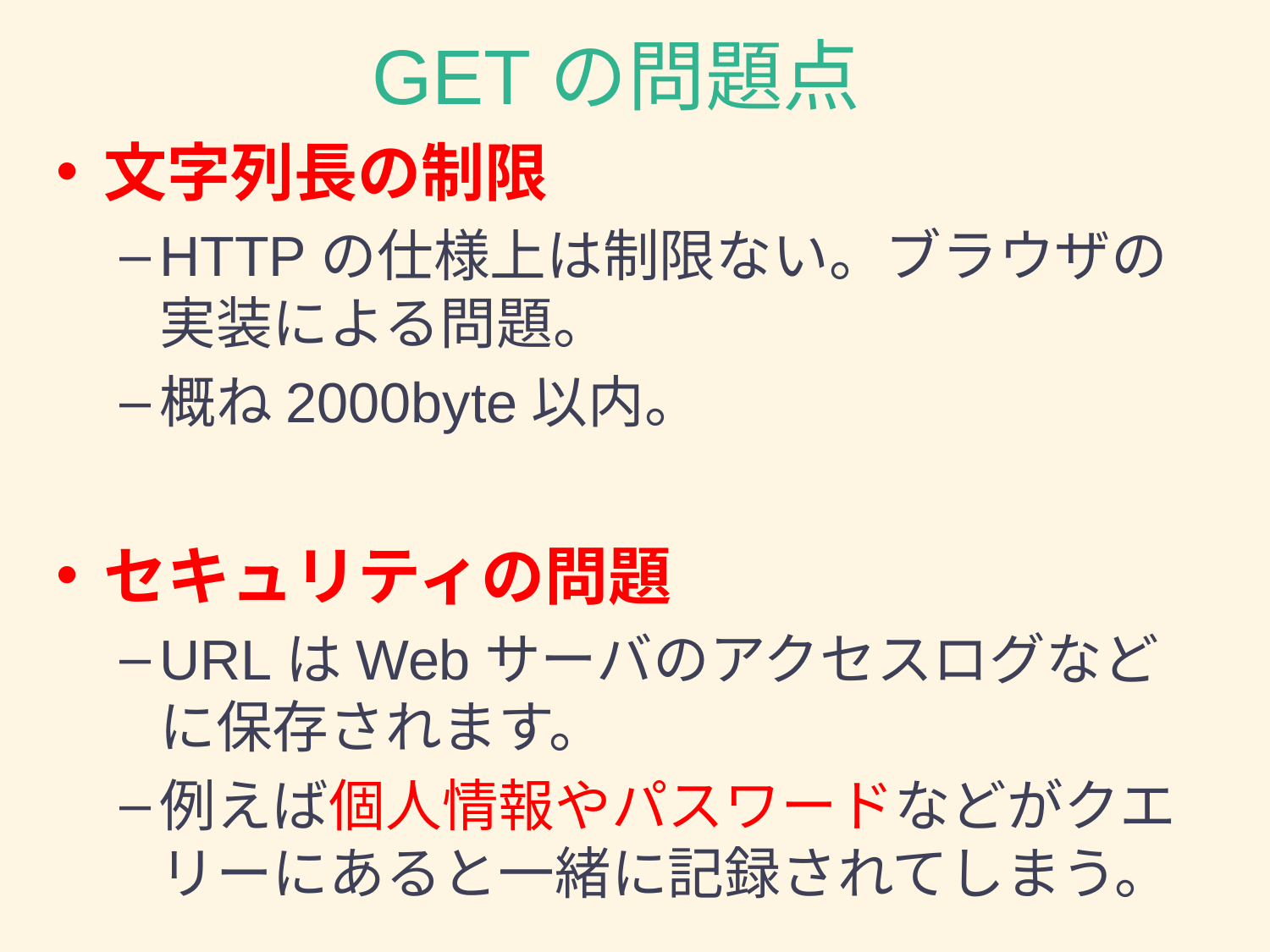

GETの問題点
文字列長の制限
HTTPの仕様上は制限ない。ブラウザの実装による問題。
概ね2000byte以内。

セキュリティの問題
URLはWebサーバのアクセスログなどに保存されます。
例えば個人情報やパスワードなどがクエリーにあると一緒に記録されてしまう。